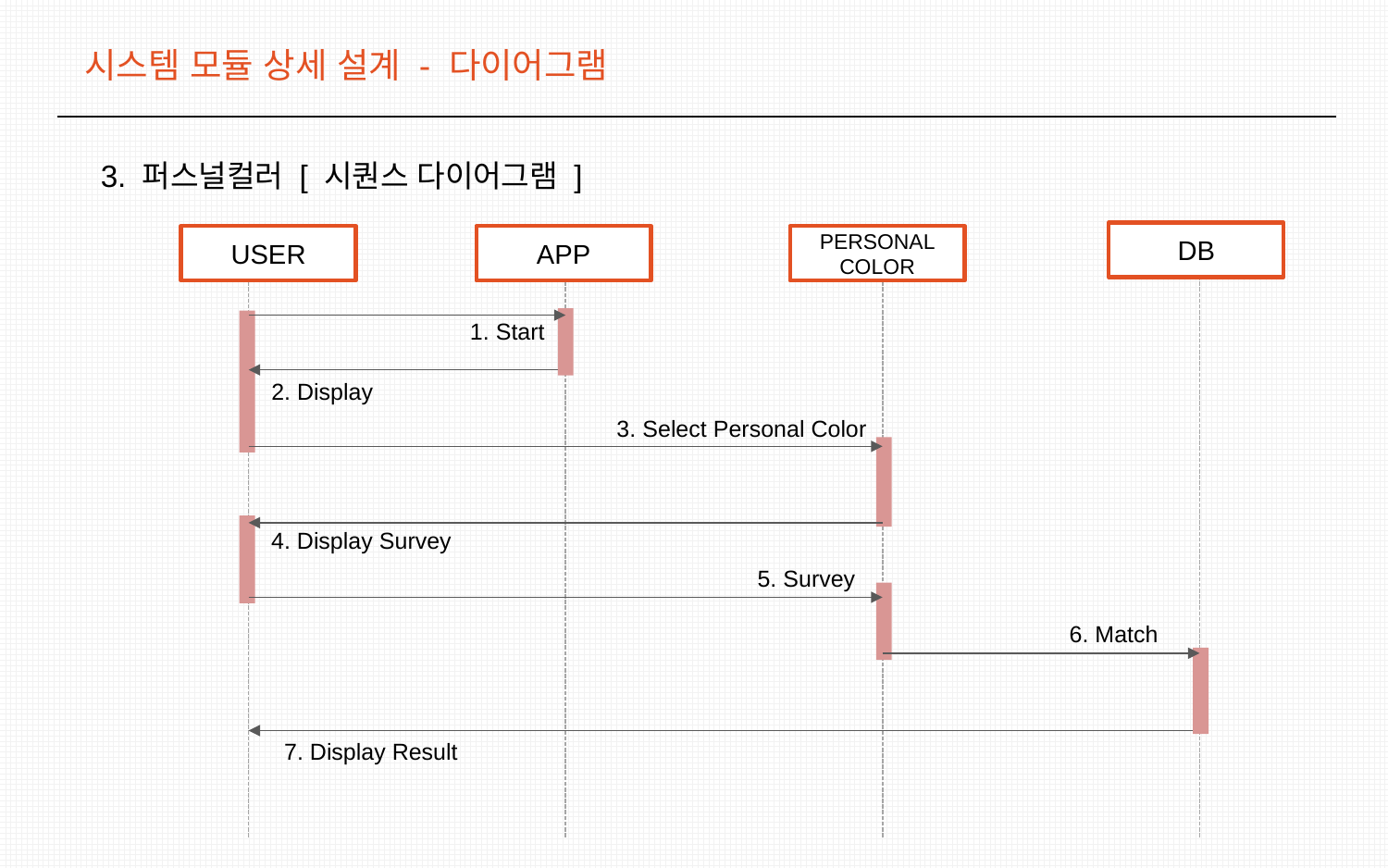

시스템 모듈 상세 설계 - 다이어그램
3. 퍼스널컬러 [ 시퀀스 다이어그램 ]
DB
USER
APP
PERSONAL
COLOR

1. Start

2. Display
3. Select Personal Color

4. Display Survey
5. Survey

6. Match

7. Display Result